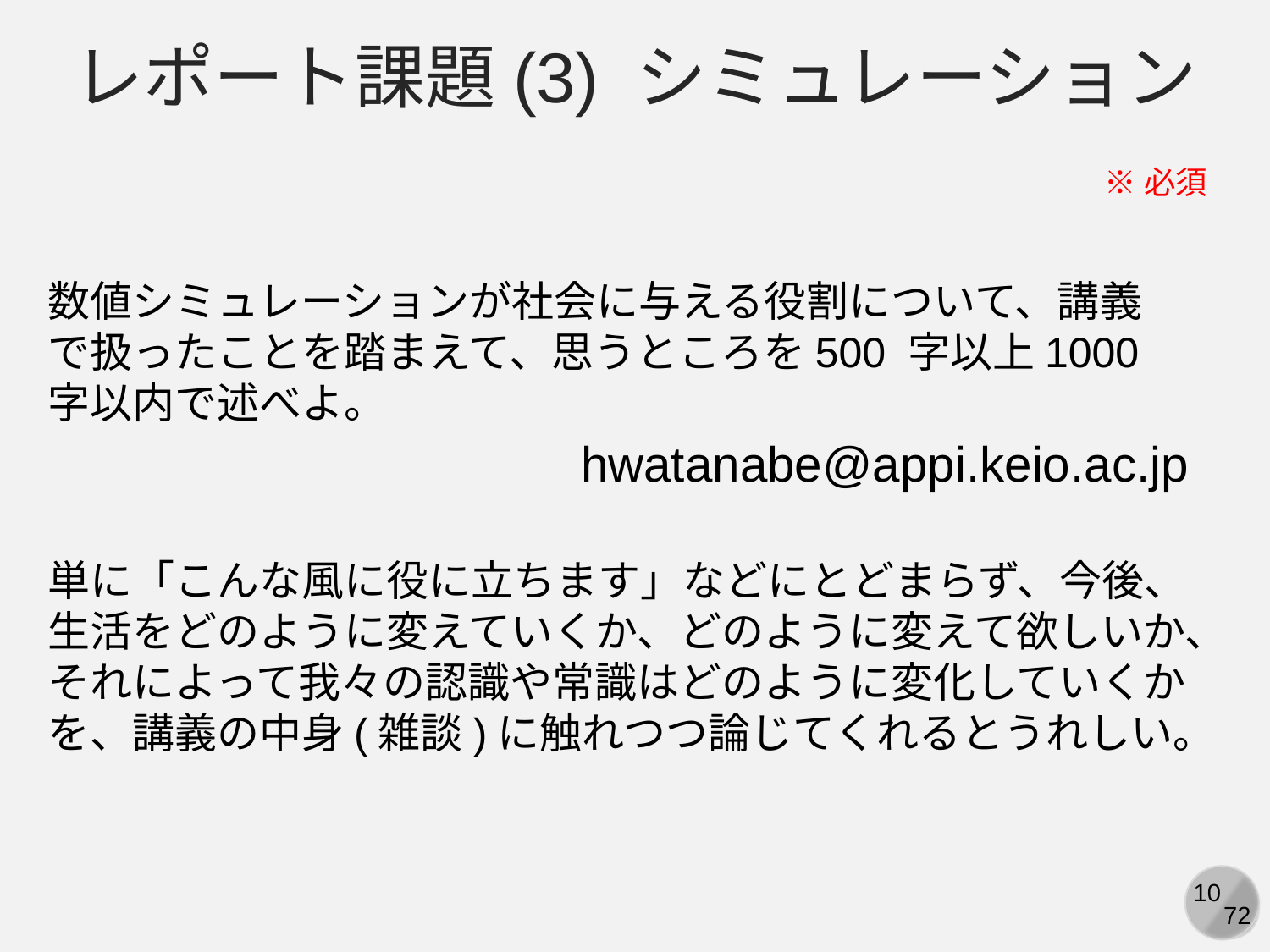

レポート課題(3) シミュレーション
※必須
数値シミュレーションが社会に与える役割について、講義で扱ったことを踏まえて、思うところを500 字以上1000 字以内で述べよ。
hwatanabe@appi.keio.ac.jp
単に「こんな風に役に立ちます」などにとどまらず、今後、生活をどのように変えていくか、どのように変えて欲しいか、それによって我々の認識や常識はどのように変化していくかを、講義の中身(雑談)に触れつつ論じてくれるとうれしい。